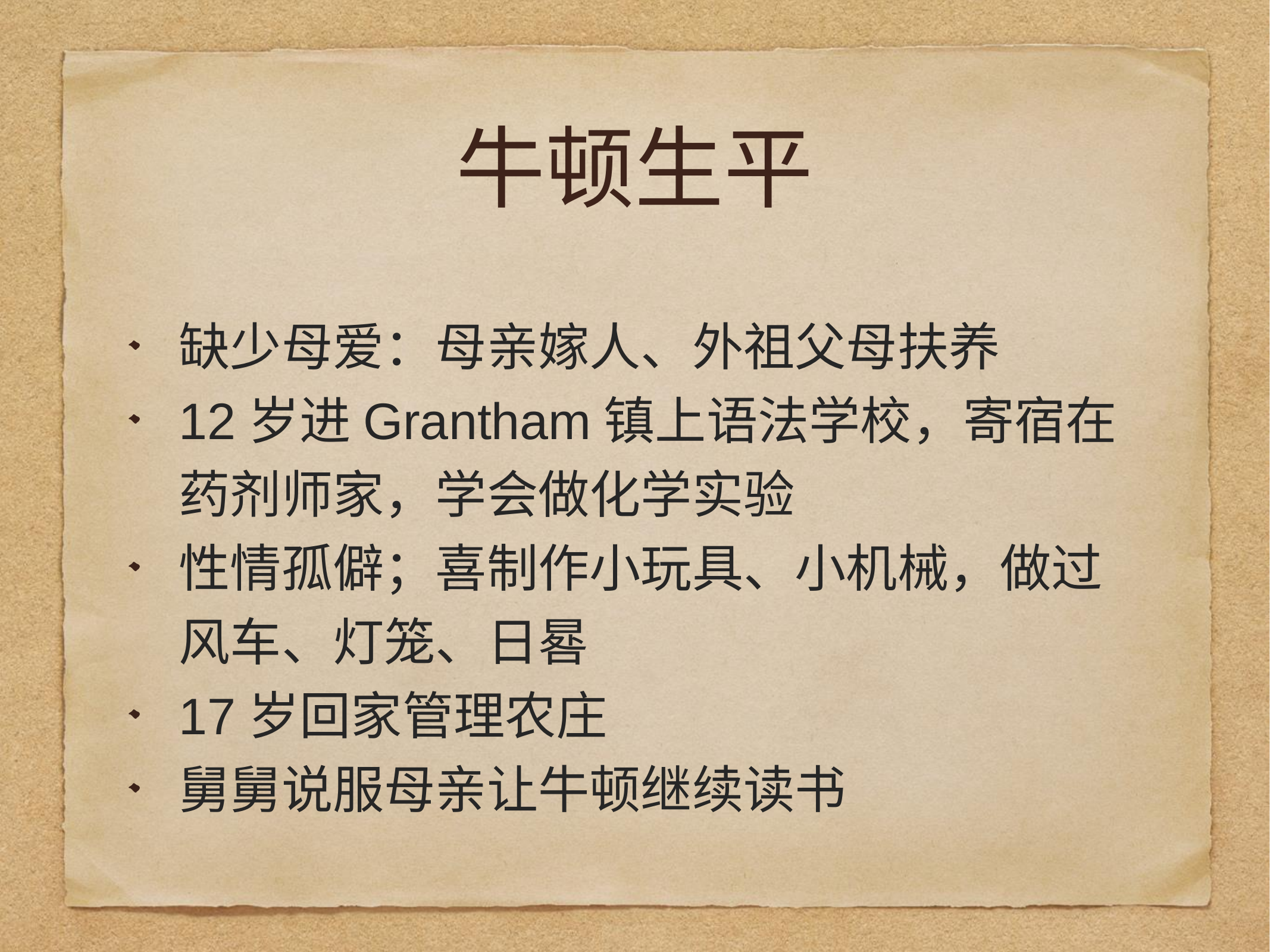

# 牛顿生平
缺少母爱：母亲嫁人、外祖父母扶养
12岁进Grantham镇上语法学校，寄宿在药剂师家，学会做化学实验
性情孤僻；喜制作小玩具、小机械，做过风车、灯笼、日晷
17岁回家管理农庄
舅舅说服母亲让牛顿继续读书